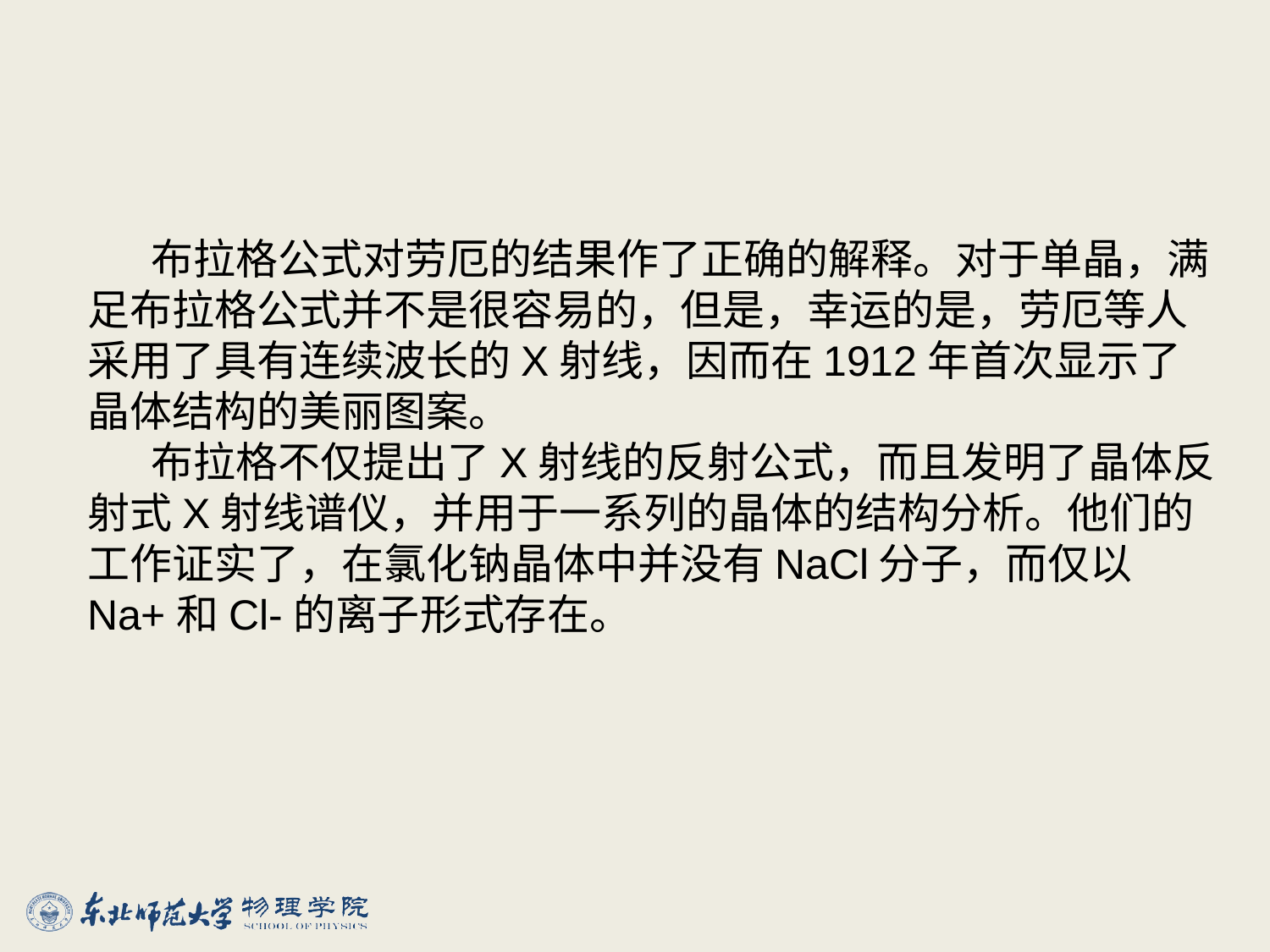

布拉格公式对劳厄的结果作了正确的解释。对于单晶，满足布拉格公式并不是很容易的，但是，幸运的是，劳厄等人采用了具有连续波长的X射线，因而在1912年首次显示了晶体结构的美丽图案。
布拉格不仅提出了X射线的反射公式，而且发明了晶体反射式X射线谱仪，并用于一系列的晶体的结构分析。他们的工作证实了，在氯化钠晶体中并没有NaCl分子，而仅以Na+和Cl-的离子形式存在。